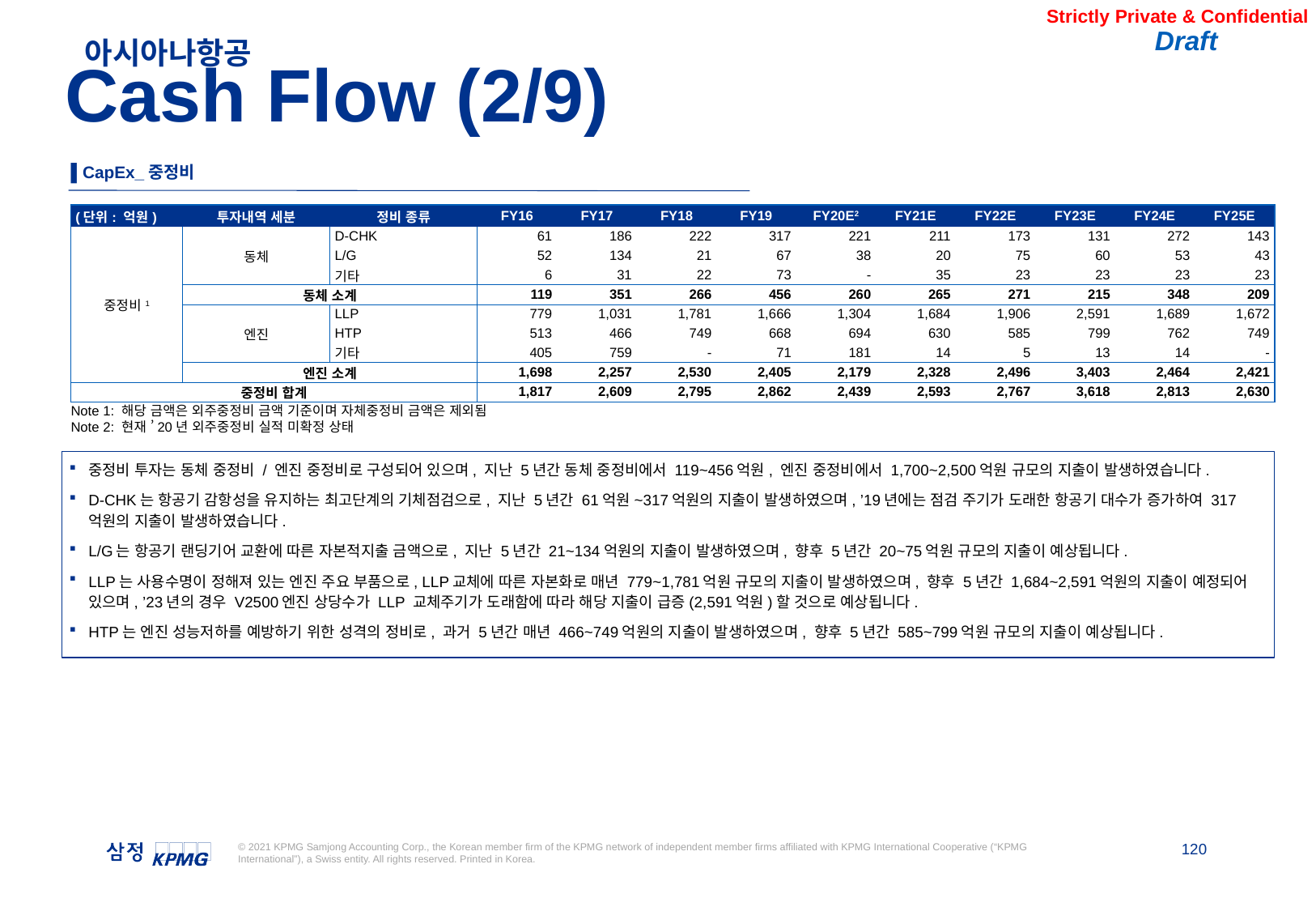

아시아나항공
Cash Flow (2/9)
▌CapEx_중정비

| (단위: 억원) | 투자내역 세분 | 정비 종류 | FY16 | FY17 | FY18 | FY19 | FY20E2 | FY21E | FY22E | FY23E | FY24E | FY25E |
| --- | --- | --- | --- | --- | --- | --- | --- | --- | --- | --- | --- | --- |
| 중정비1 | 동체 | D-CHK | 61 | 186 | 222 | 317 | 221 | 211 | 173 | 131 | 272 | 143 |
|  |  | L/G | 52 | 134 | 21 | 67 | 38 | 20 | 75 | 60 | 53 | 43 |
|  |  | 기타 | 6 | 31 | 22 | 73 | - | 35 | 23 | 23 | 23 | 23 |
|  | 동체 소계 |  | 119 | 351 | 266 | 456 | 260 | 265 | 271 | 215 | 348 | 209 |
|  | 엔진 | LLP | 779 | 1,031 | 1,781 | 1,666 | 1,304 | 1,684 | 1,906 | 2,591 | 1,689 | 1,672 |
|  |  | HTP | 513 | 466 | 749 | 668 | 694 | 630 | 585 | 799 | 762 | 749 |
|  |  | 기타 | 405 | 759 | - | 71 | 181 | 14 | 5 | 13 | 14 | - |
|  | 엔진 소계 |  | 1,698 | 2,257 | 2,530 | 2,405 | 2,179 | 2,328 | 2,496 | 3,403 | 2,464 | 2,421 |
| 중정비 합계 |  |  | 1,817 | 2,609 | 2,795 | 2,862 | 2,439 | 2,593 | 2,767 | 3,618 | 2,813 | 2,630 |
Note 1: 해당 금액은 외주중정비 금액 기준이며 자체중정비 금액은 제외됨
Note 2: 현재 ’20년 외주중정비 실적 미확정 상태
중정비 투자는 동체 중정비 / 엔진 중정비로 구성되어 있으며, 지난 5년간 동체 중정비에서 119~456억원, 엔진 중정비에서 1,700~2,500억원 규모의 지출이 발생하였습니다.
D-CHK는 항공기 감항성을 유지하는 최고단계의 기체점검으로, 지난 5년간 61억원~317억원의 지출이 발생하였으며, ’19년에는 점검 주기가 도래한 항공기 대수가 증가하여 317억원의 지출이 발생하였습니다.
L/G는 항공기 랜딩기어 교환에 따른 자본적지출 금액으로, 지난 5년간 21~134억원의 지출이 발생하였으며, 향후 5년간 20~75억원 규모의 지출이 예상됩니다.
LLP는 사용수명이 정해져 있는 엔진 주요 부품으로, LLP교체에 따른 자본화로 매년 779~1,781억원 규모의 지출이 발생하였으며, 향후 5년간 1,684~2,591억원의 지출이 예정되어 있으며, ’23년의 경우 V2500엔진 상당수가 LLP 교체주기가 도래함에 따라 해당 지출이 급증(2,591억원)할 것으로 예상됩니다.
HTP는 엔진 성능저하를 예방하기 위한 성격의 정비로, 과거 5년간 매년 466~749억원의 지출이 발생하였으며, 향후 5년간 585~799억원 규모의 지출이 예상됩니다.